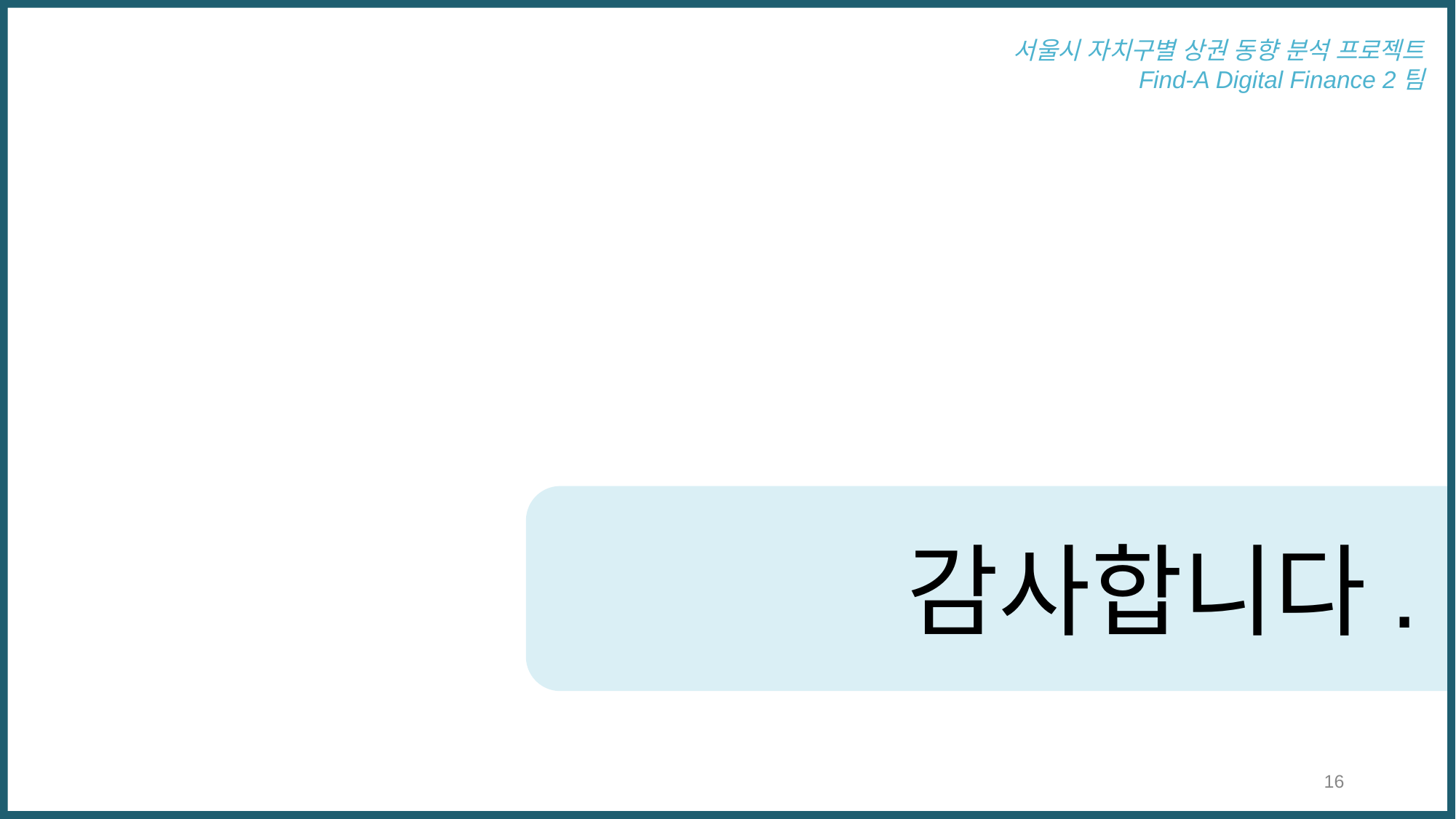

서울시 자치구별 상권 동향 분석 프로젝트
Find-A Digital Finance 2팀

감사합니다.
16